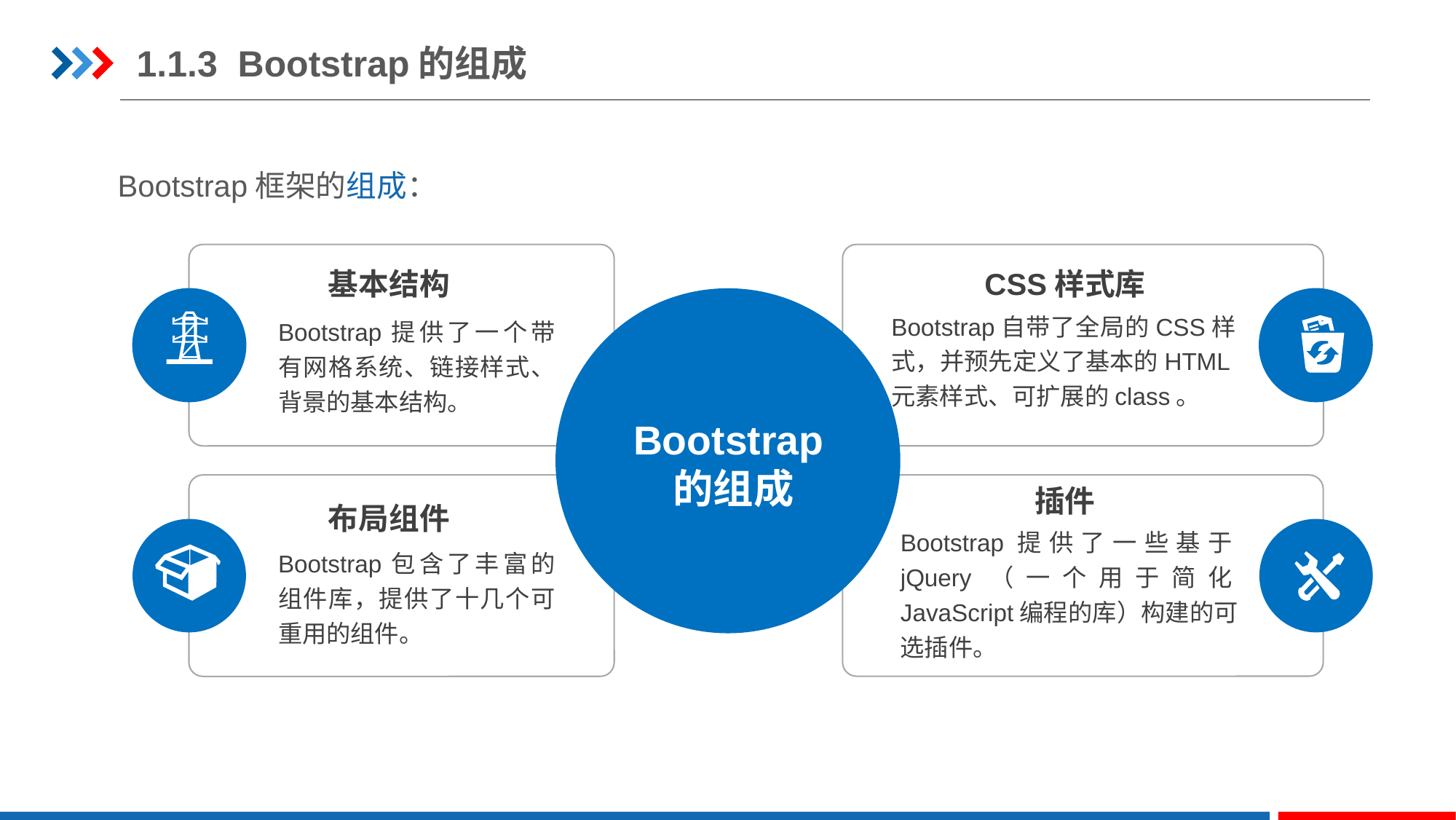

1.1.3  Bootstrap的组成
Bootstrap框架的组成：

基本结构
CSS样式库

Bootstrap自带了全局的CSS样式，并预先定义了基本的HTML元素样式、可扩展的class。

Bootstrap提供了一个带有网格系统、链接样式、背景的基本结构。

Bootstrap的组成

插件
布局组件

Bootstrap提供了一些基于jQuery（一个用于简化JavaScript编程的库）构建的可选插件。
Bootstrap包含了丰富的组件库，提供了十几个可重用的组件。